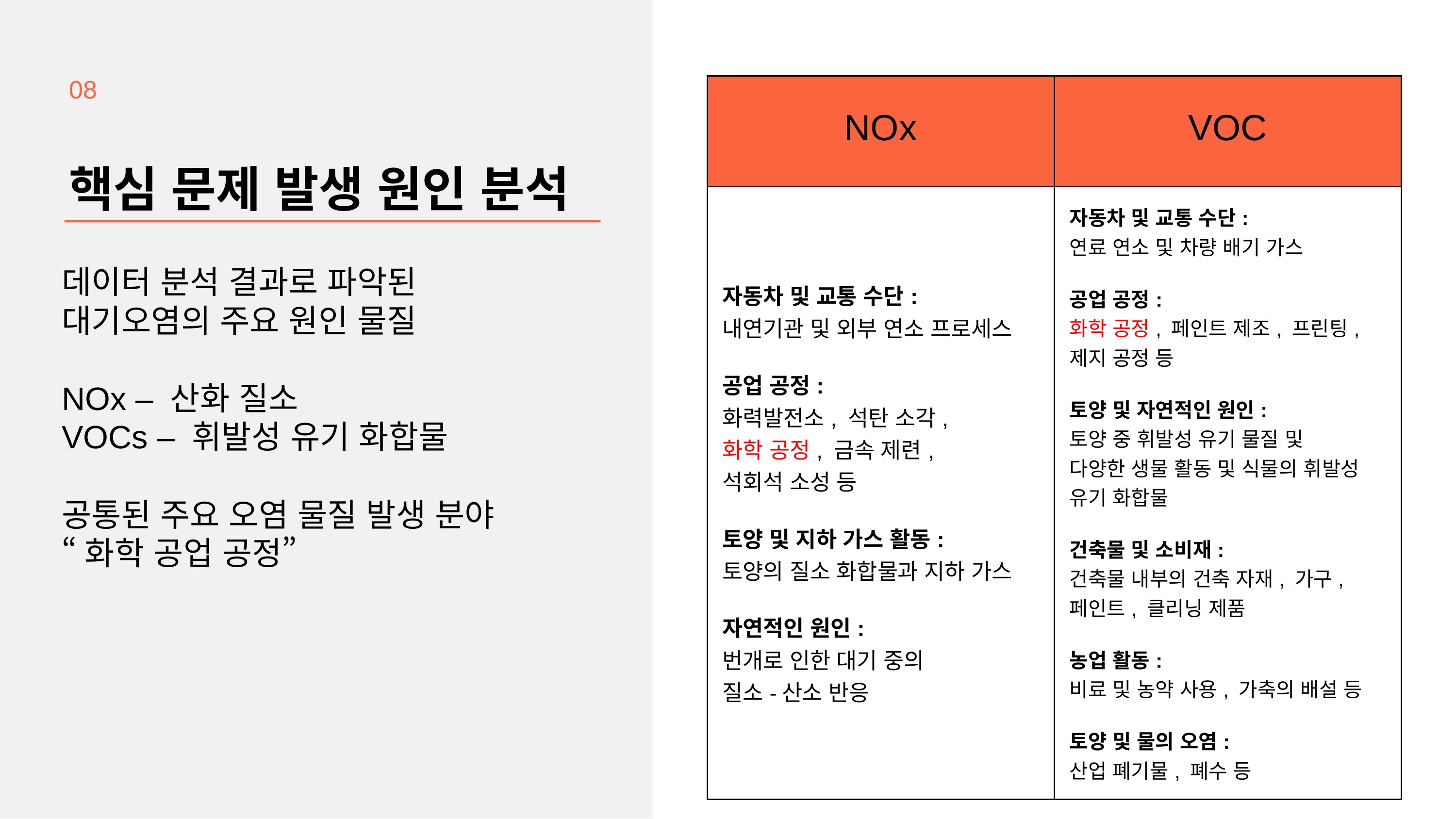

08
핵심 문제 발생 원인 분석
| NOx | VOC |
| --- | --- |
| 자동차 및 교통 수단: 내연기관 및 외부 연소 프로세스 공업 공정: 화력발전소, 석탄 소각, 화학 공정, 금속 제련, 석회석 소성 등 토양 및 지하 가스 활동: 토양의 질소 화합물과 지하 가스 자연적인 원인: 번개로 인한 대기 중의 질소-산소 반응 | 자동차 및 교통 수단: 연료 연소 및 차량 배기 가스 공업 공정: 화학 공정, 페인트 제조, 프린팅, 제지 공정 등 토양 및 자연적인 원인: 토양 중 휘발성 유기 물질 및 다양한 생물 활동 및 식물의 휘발성 유기 화합물 건축물 및 소비재: 건축물 내부의 건축 자재, 가구, 페인트, 클리닝 제품 농업 활동: 비료 및 농약 사용, 가축의 배설 등 토양 및 물의 오염: 산업 폐기물, 폐수 등 |

데이터 분석 결과로 파악된
대기오염의 주요 원인 물질

NOx – 산화 질소
VOCs – 휘발성 유기 화합물

공통된 주요 오염 물질 발생 분야
“화학 공업 공정”